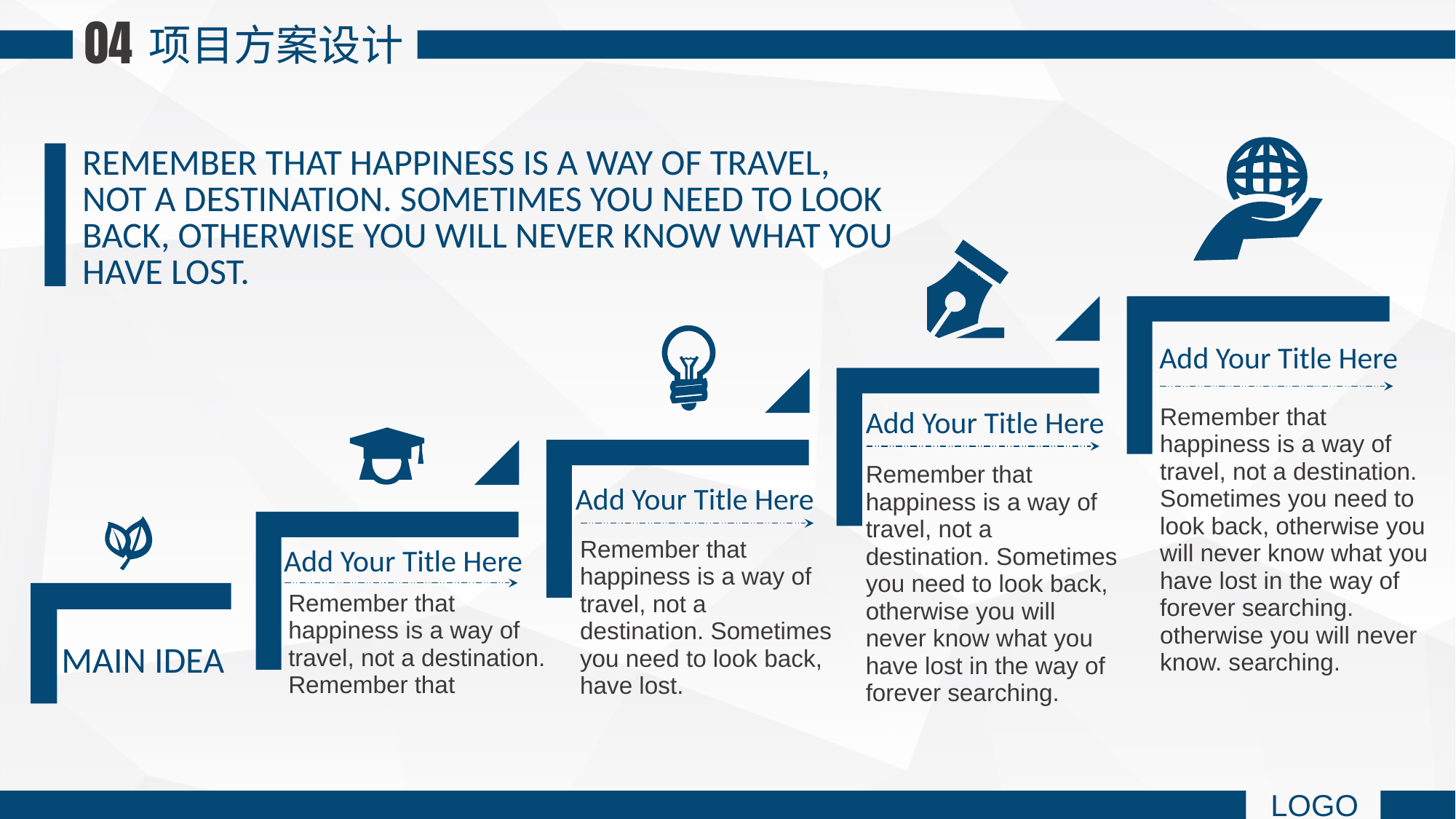

04
项目方案设计

REMEMBER THAT HAPPINESS IS A WAY OF TRAVEL, NOT A DESTINATION. SOMETIMES YOU NEED TO LOOK BACK, OTHERWISE YOU WILL NEVER KNOW WHAT YOU HAVE LOST.

Add Your Title Here
Remember that happiness is a way of travel, not a destination. Sometimes you need to look back, otherwise you will never know what you have lost in the way of forever searching. otherwise you will never know. searching.
Add Your Title Here
Remember that happiness is a way of travel, not a destination. Sometimes you need to look back, otherwise you will never know what you have lost in the way of forever searching.

Add Your Title Here
Remember that happiness is a way of travel, not a destination. Sometimes you need to look back, have lost.

Add Your Title Here
Remember that happiness is a way of travel, not a destination. Remember that
MAIN IDEA
LOGO